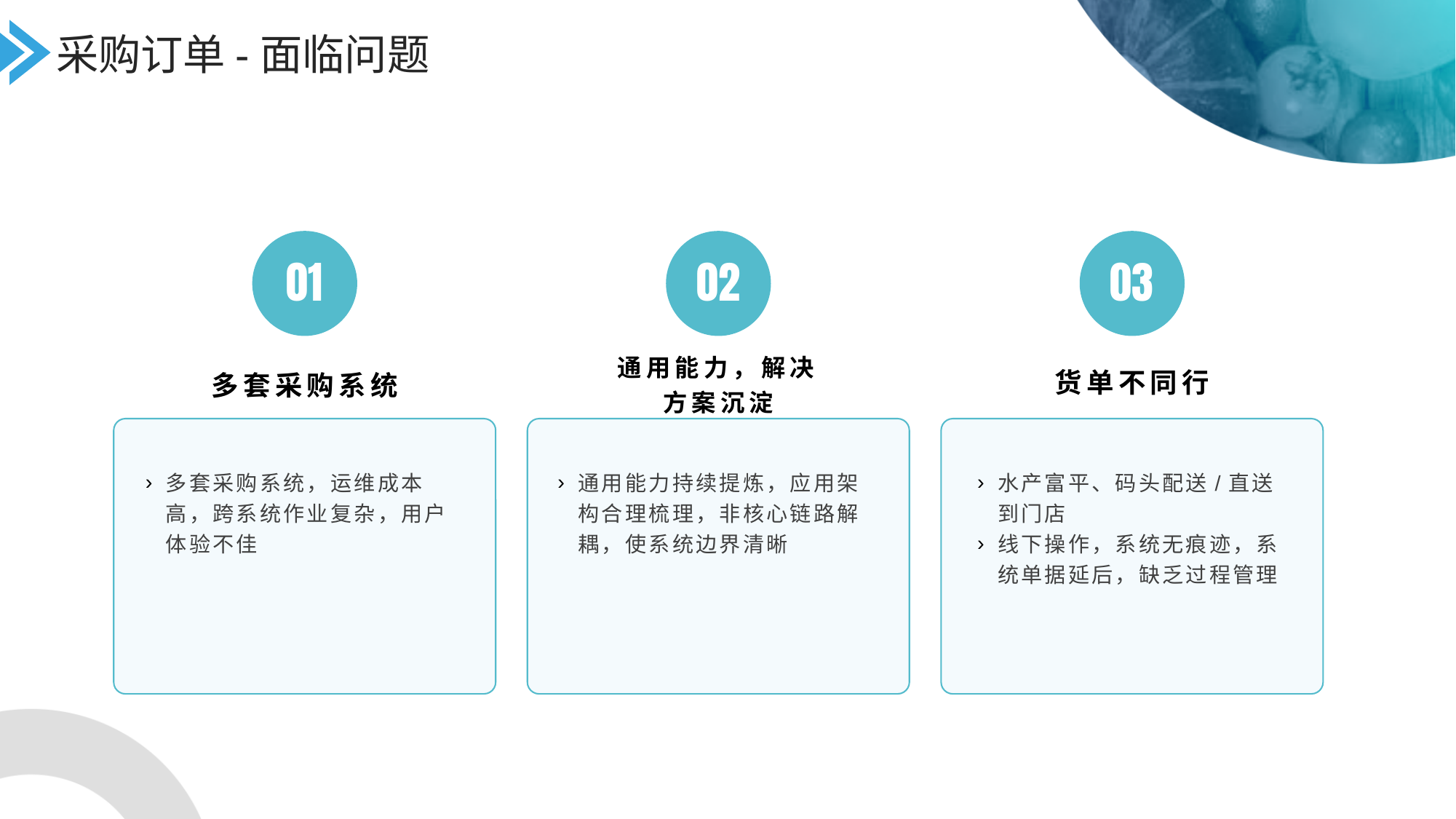

采购订单-面临问题

01

02

03
多套采购系统
通用能力，解决方案沉淀
货单不同行

多套采购系统，运维成本高，跨系统作业复杂，用户体验不佳
通用能力持续提炼，应用架构合理梳理，非核心链路解耦，使系统边界清晰
水产富平、码头配送/直送到门店
线下操作，系统无痕迹，系统单据延后，缺乏过程管理